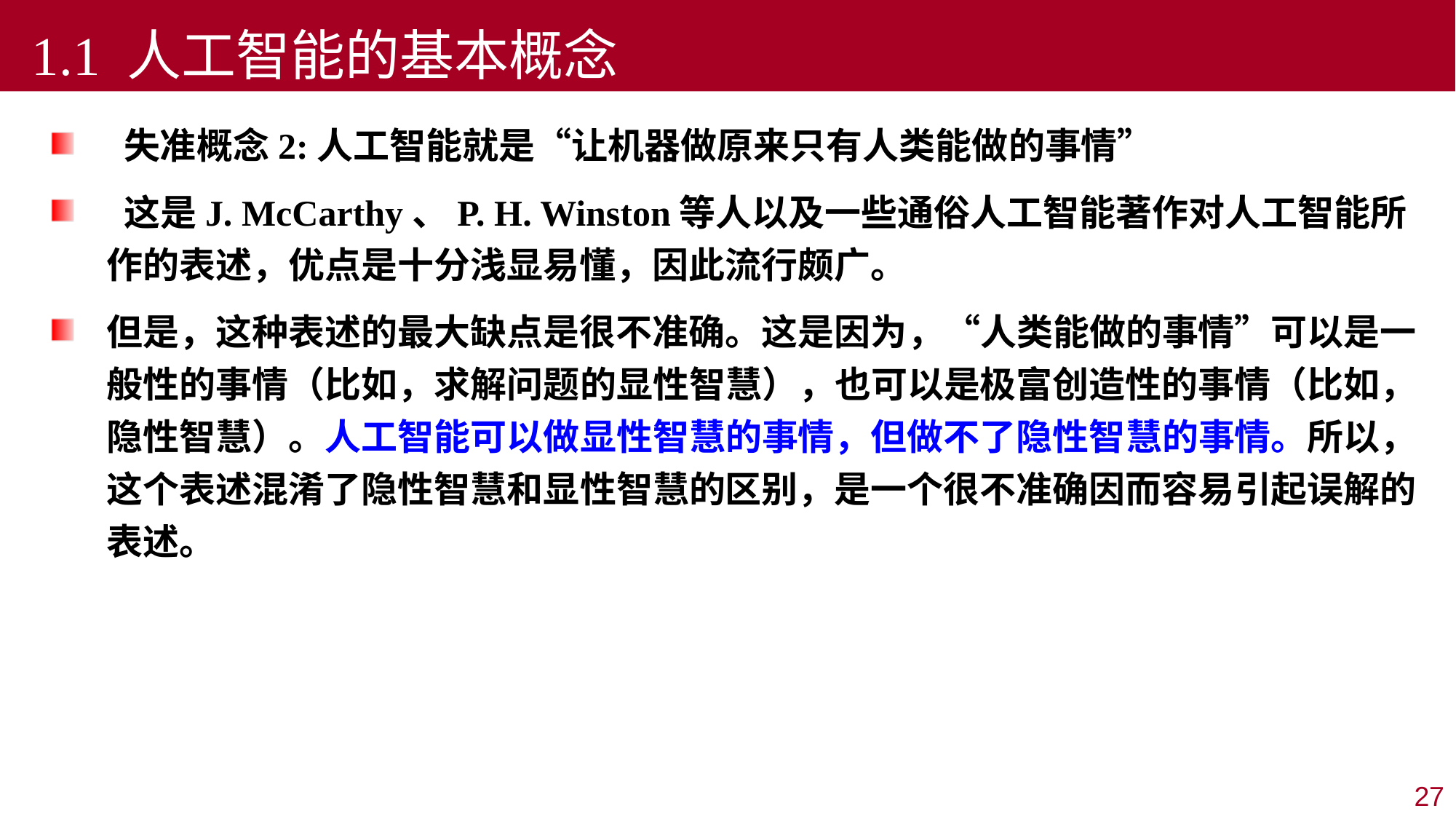

1.1 人工智能的基本概念
 失准概念2:人工智能就是“让机器做原来只有人类能做的事情”
 这是J. McCarthy、P. H. Winston等人以及一些通俗人工智能著作对人工智能所作的表述，优点是十分浅显易懂，因此流行颇广。
但是，这种表述的最大缺点是很不准确。这是因为，“人类能做的事情”可以是一般性的事情（比如，求解问题的显性智慧），也可以是极富创造性的事情（比如，隐性智慧）。人工智能可以做显性智慧的事情，但做不了隐性智慧的事情。所以，这个表述混淆了隐性智慧和显性智慧的区别，是一个很不准确因而容易引起误解的表述。
27